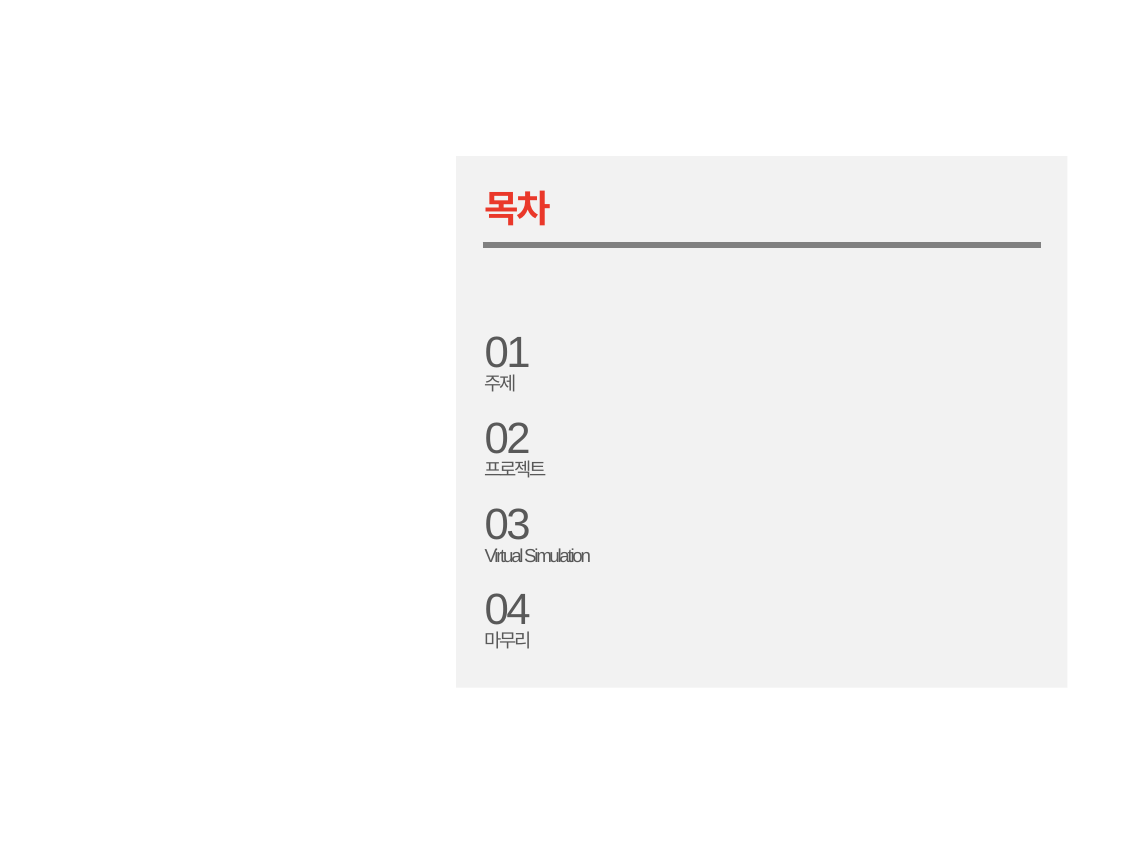

목차
01
주제
02
프로젝트
03
Virtual Simulation
04
마무리